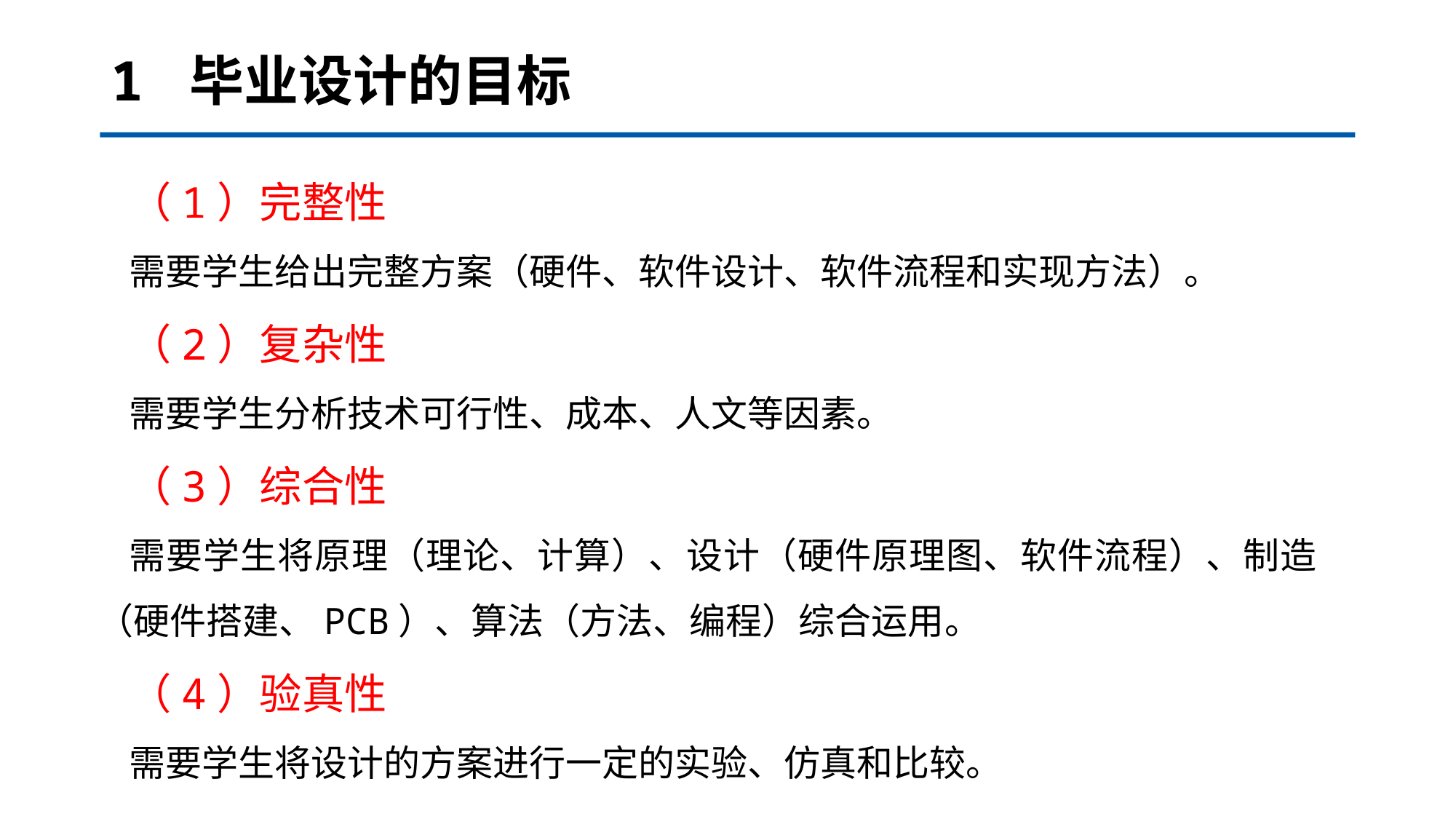

# 1 毕业设计的目标
（1）完整性
需要学生给出完整方案（硬件、软件设计、软件流程和实现方法）。
（2）复杂性
需要学生分析技术可行性、成本、人文等因素。
（3）综合性
需要学生将原理（理论、计算）、设计（硬件原理图、软件流程）、制造（硬件搭建、PCB）、算法（方法、编程）综合运用。
（4）验真性
需要学生将设计的方案进行一定的实验、仿真和比较。